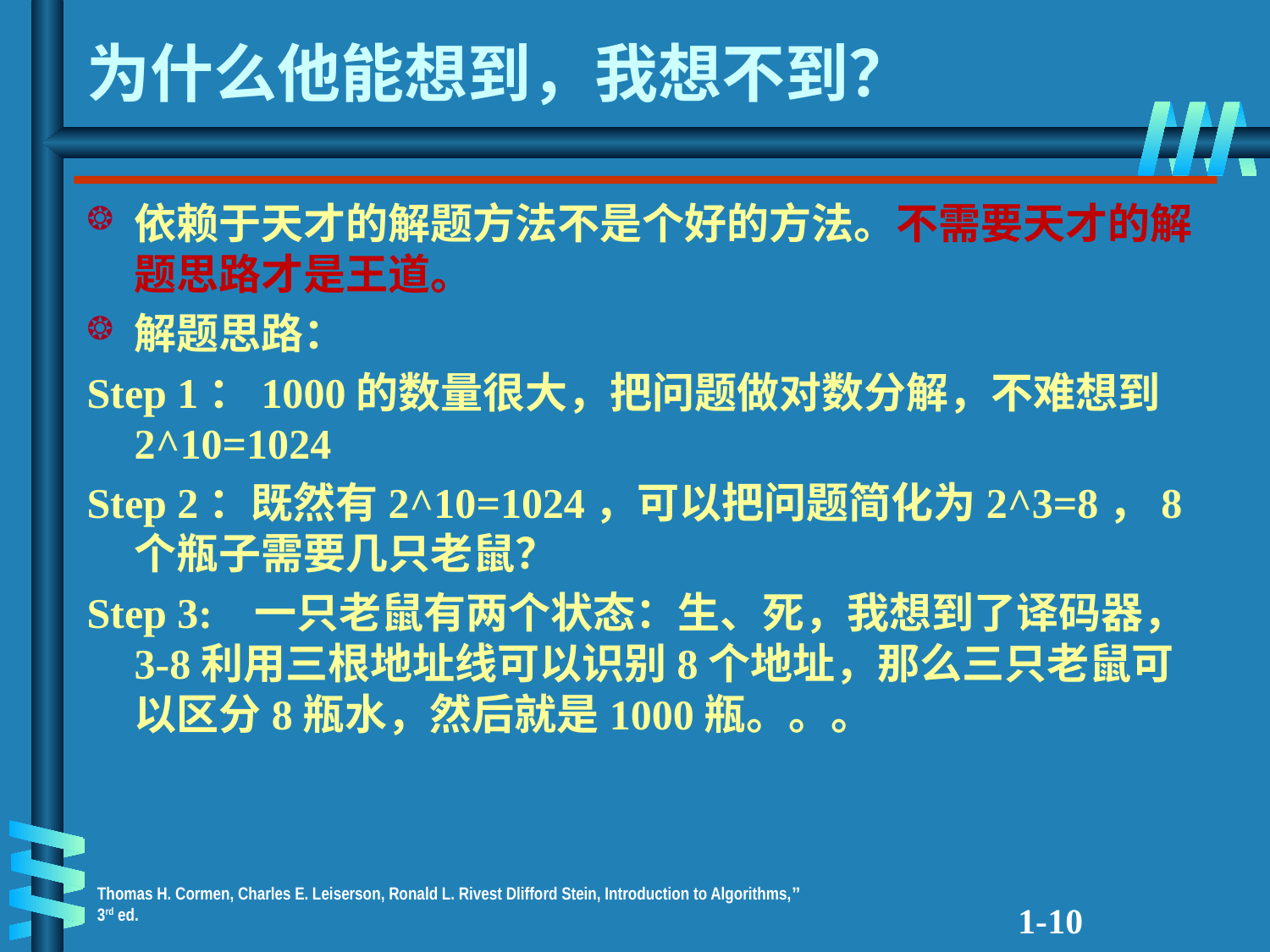

# 为什么他能想到，我想不到？
依赖于天才的解题方法不是个好的方法。不需要天才的解题思路才是王道。
解题思路：
Step 1：1000的数量很大，把问题做对数分解，不难想到2^10=1024
Step 2：既然有2^10=1024，可以把问题简化为2^3=8，8个瓶子需要几只老鼠？
Step 3:   一只老鼠有两个状态：生、死，我想到了译码器，3-8利用三根地址线可以识别8个地址，那么三只老鼠可以区分8瓶水，然后就是1000瓶。。。
1-10